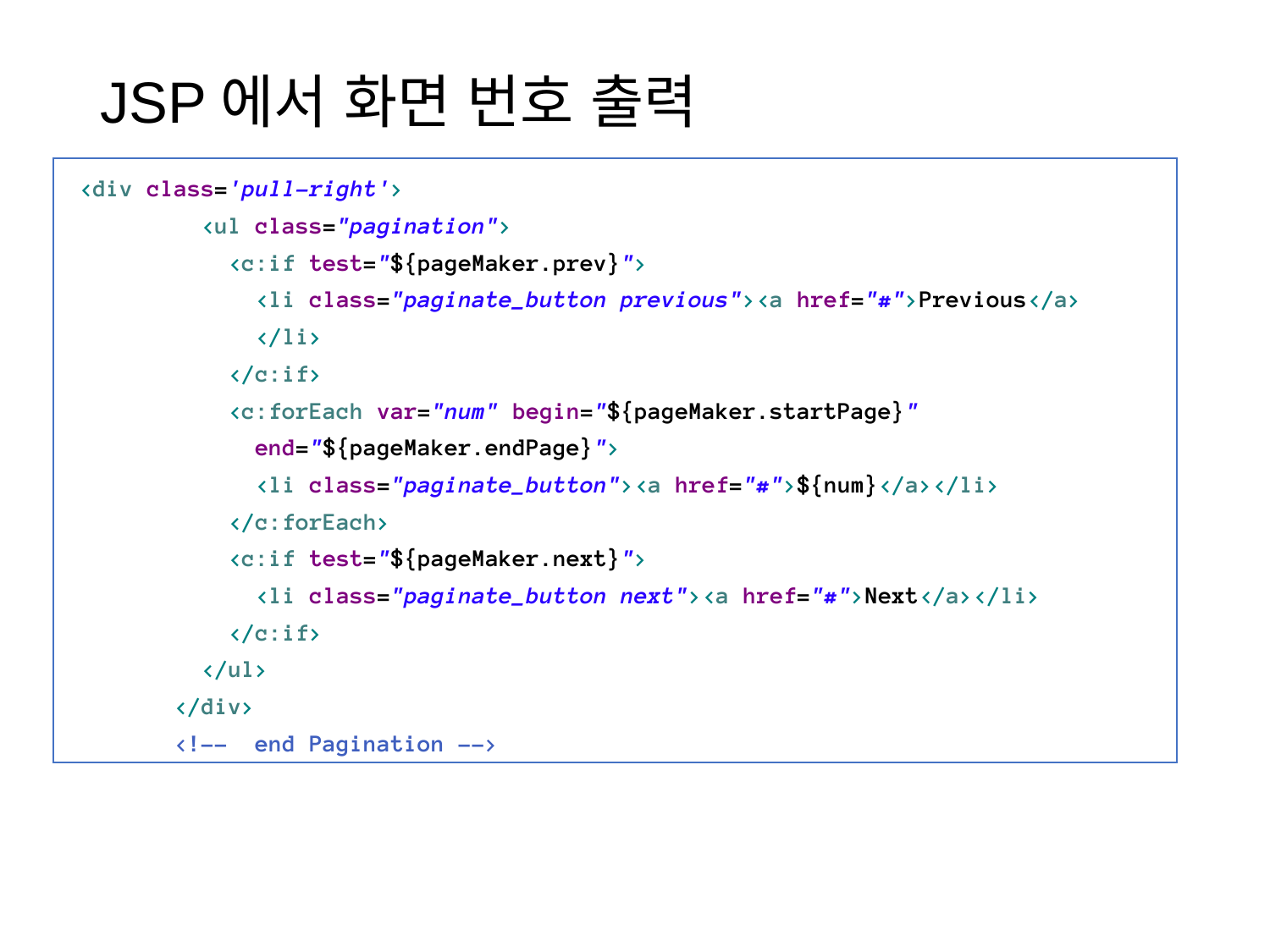

# JSP에서 화면 번호 출력
 <div class='pull-right'>
          <ul class="pagination">
            <c:if test="${pageMaker.prev}">
              <li class="paginate_button previous"><a href="#">Previous</a>
              </li>
            </c:if>
            <c:forEach var="num" begin="${pageMaker.startPage}"
              end="${pageMaker.endPage}">
              <li class="paginate_button"><a href="#">${num}</a></li>
            </c:forEach>
            <c:if test="${pageMaker.next}">
              <li class="paginate_button next"><a href="#">Next</a></li>
            </c:if>
          </ul>
        </div>
        <!--  end Pagination -->